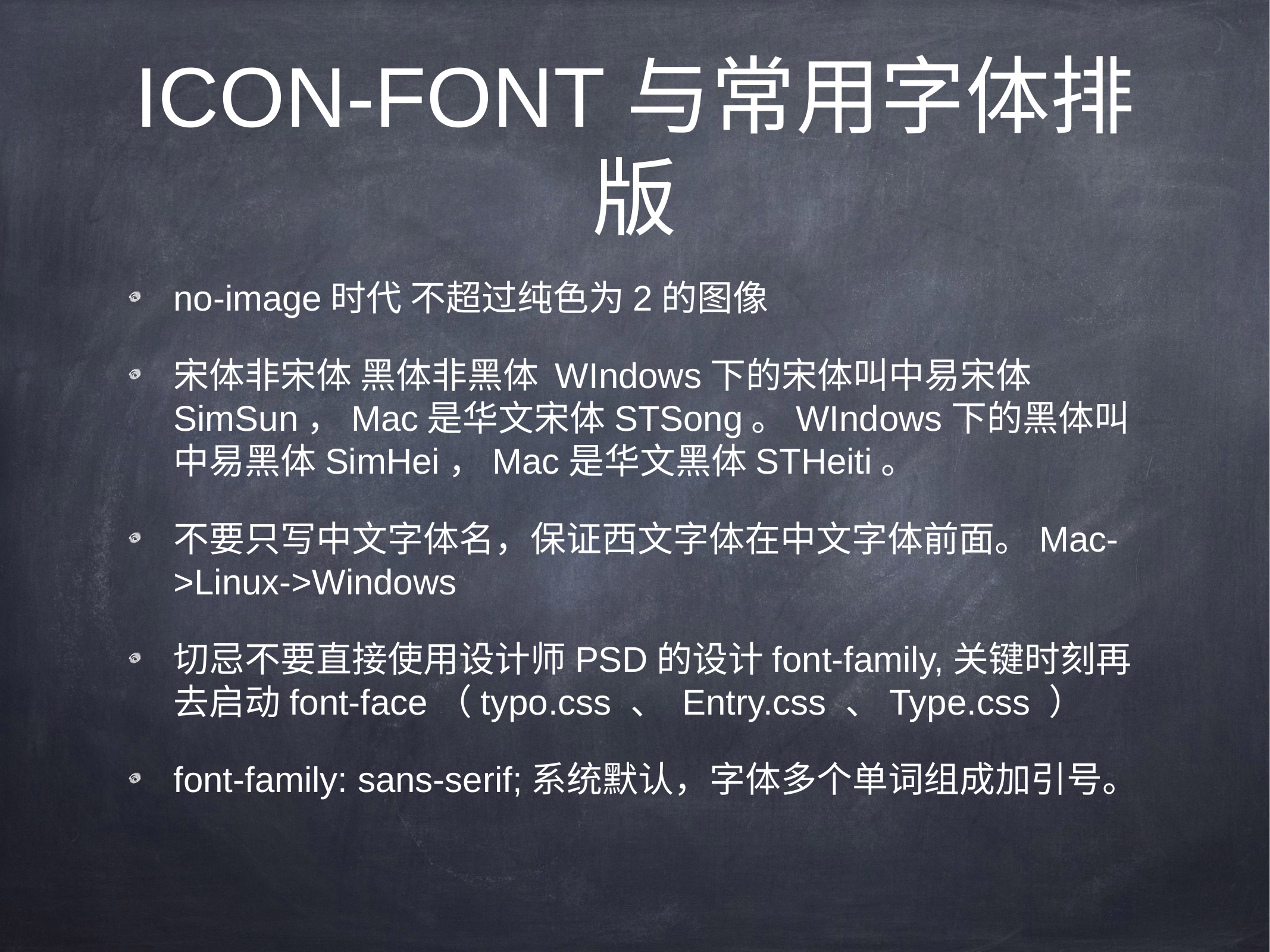

# ICON-FONT与常用字体排版
no-image时代 不超过纯色为2的图像
宋体非宋体 黑体非黑体 WIndows下的宋体叫中易宋体SimSun，Mac是华文宋体STSong。WIndows下的黑体叫中易黑体SimHei，Mac是华文黑体STHeiti。
不要只写中文字体名，保证西文字体在中文字体前面。Mac->Linux->Windows
切忌不要直接使用设计师PSD的设计font-family,关键时刻再去启动font-face（typo.css 、 Entry.css 、Type.css ）
font-family: sans-serif;系统默认，字体多个单词组成加引号。